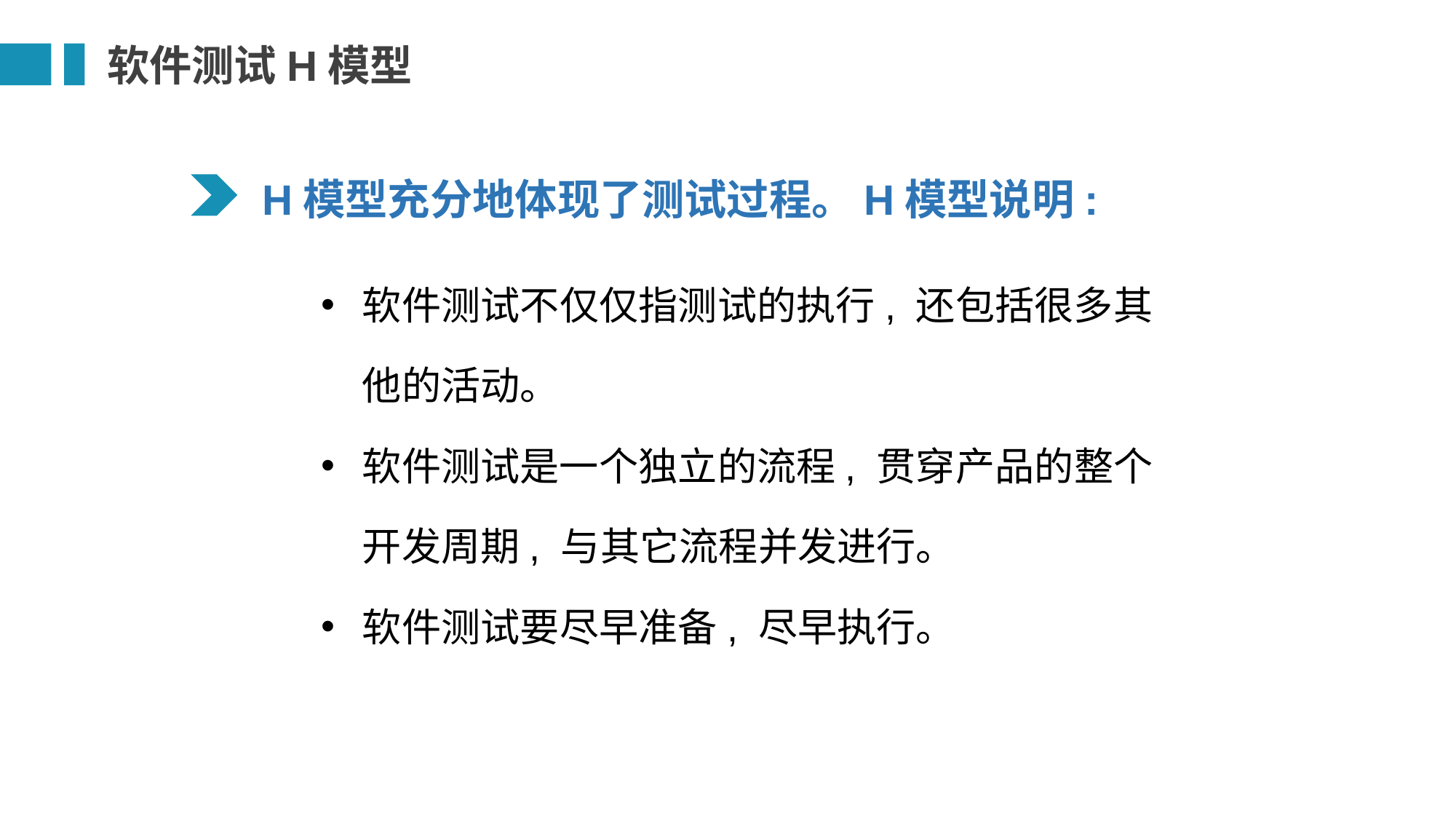

软件测试H模型

H模型充分地体现了测试过程。H模型说明:
软件测试不仅仅指测试的执行, 还包括很多其他的活动。
软件测试是一个独立的流程, 贯穿产品的整个开发周期, 与其它流程并发进行。
软件测试要尽早准备, 尽早执行。
79